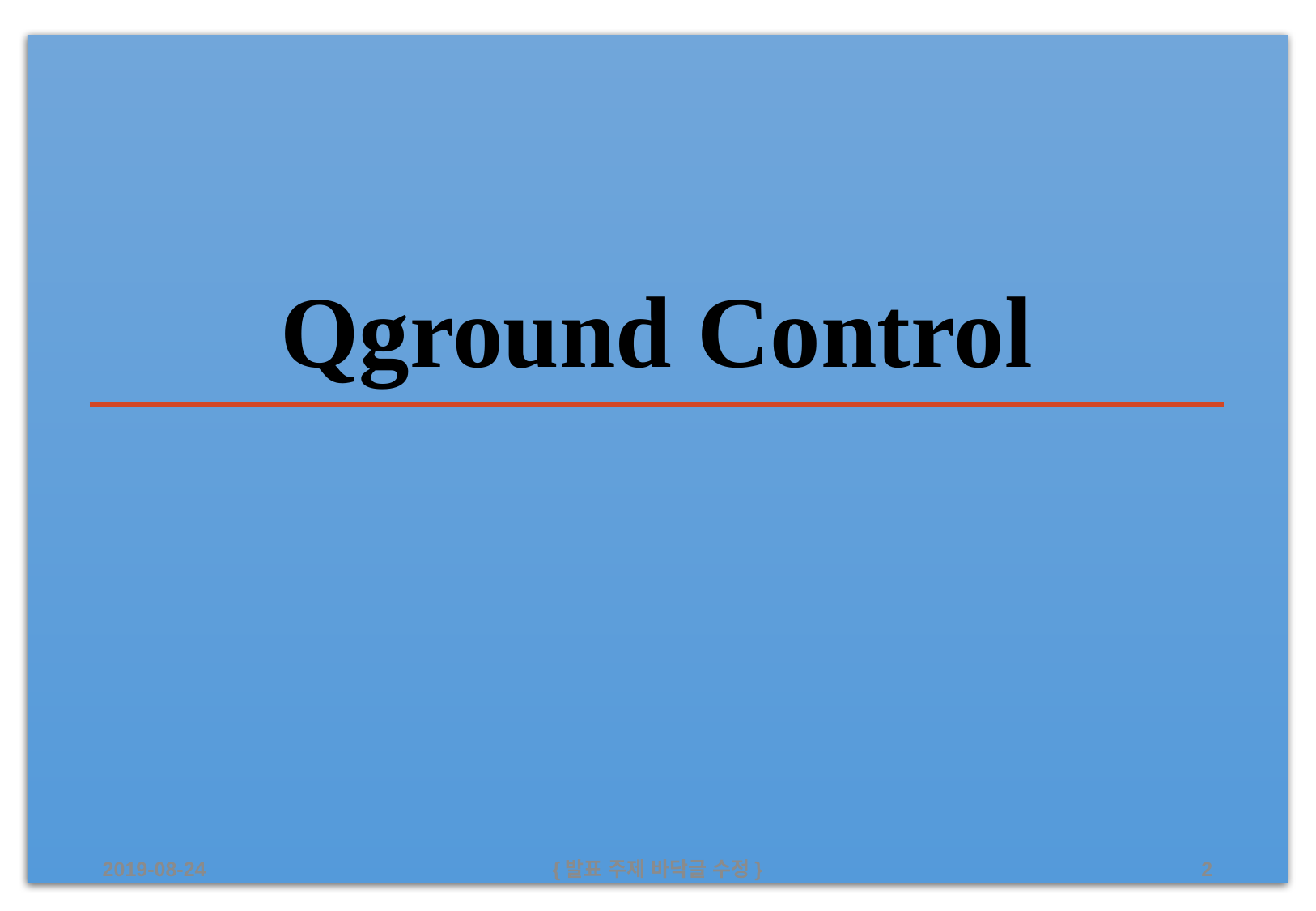

# Qground Control

2019-08-24
{발표 주제 바닥글 수정}
2